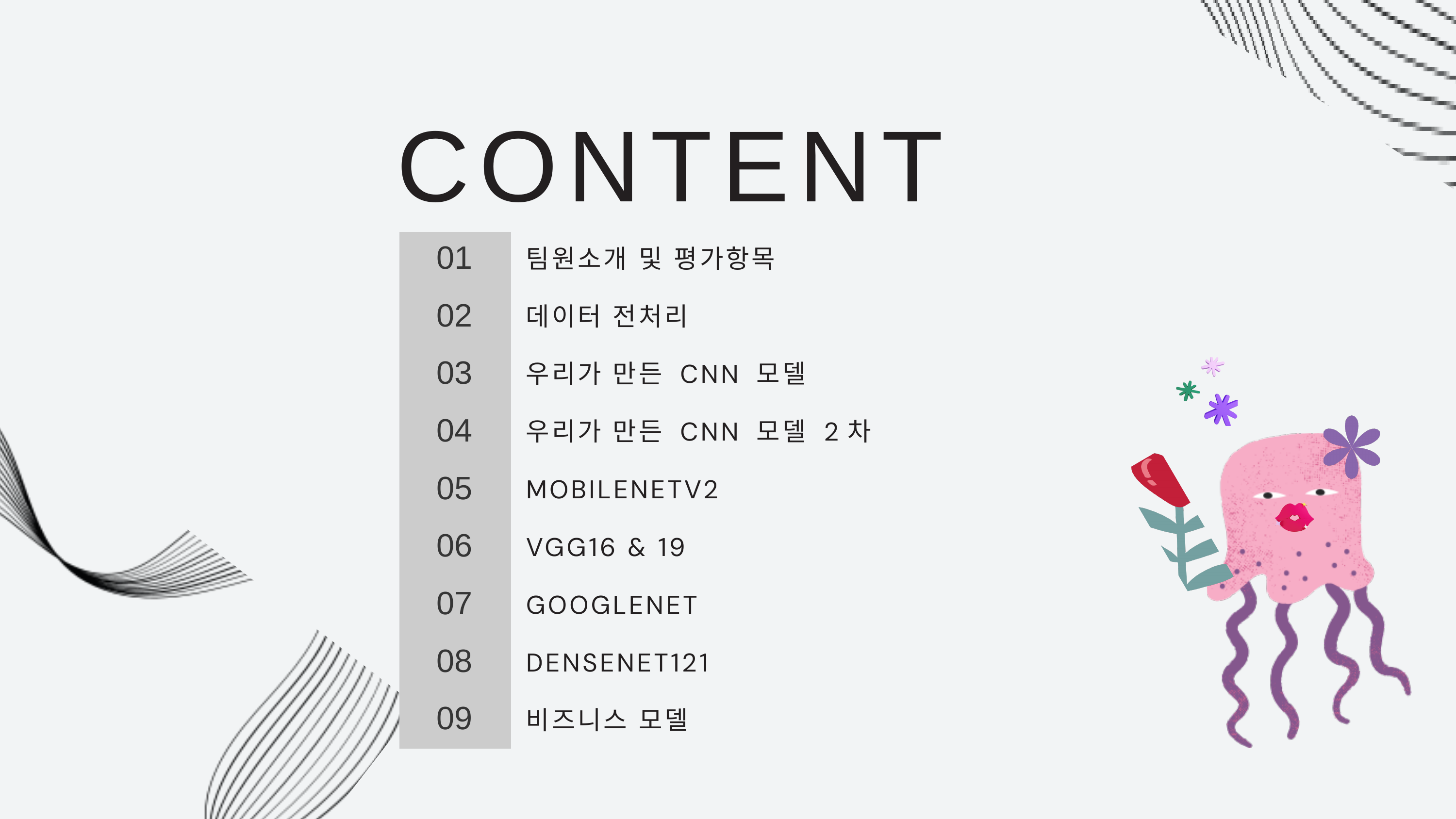

CONTENT

01
팀원소개 및 평가항목
02
데이터 전처리
03
우리가 만든 CNN 모델

04
우리가 만든 CNN 모델 2차

05
MOBILENETV2
06
VGG16 & 19
07
GOOGLENET
08
DENSENET121
09
비즈니스 모델